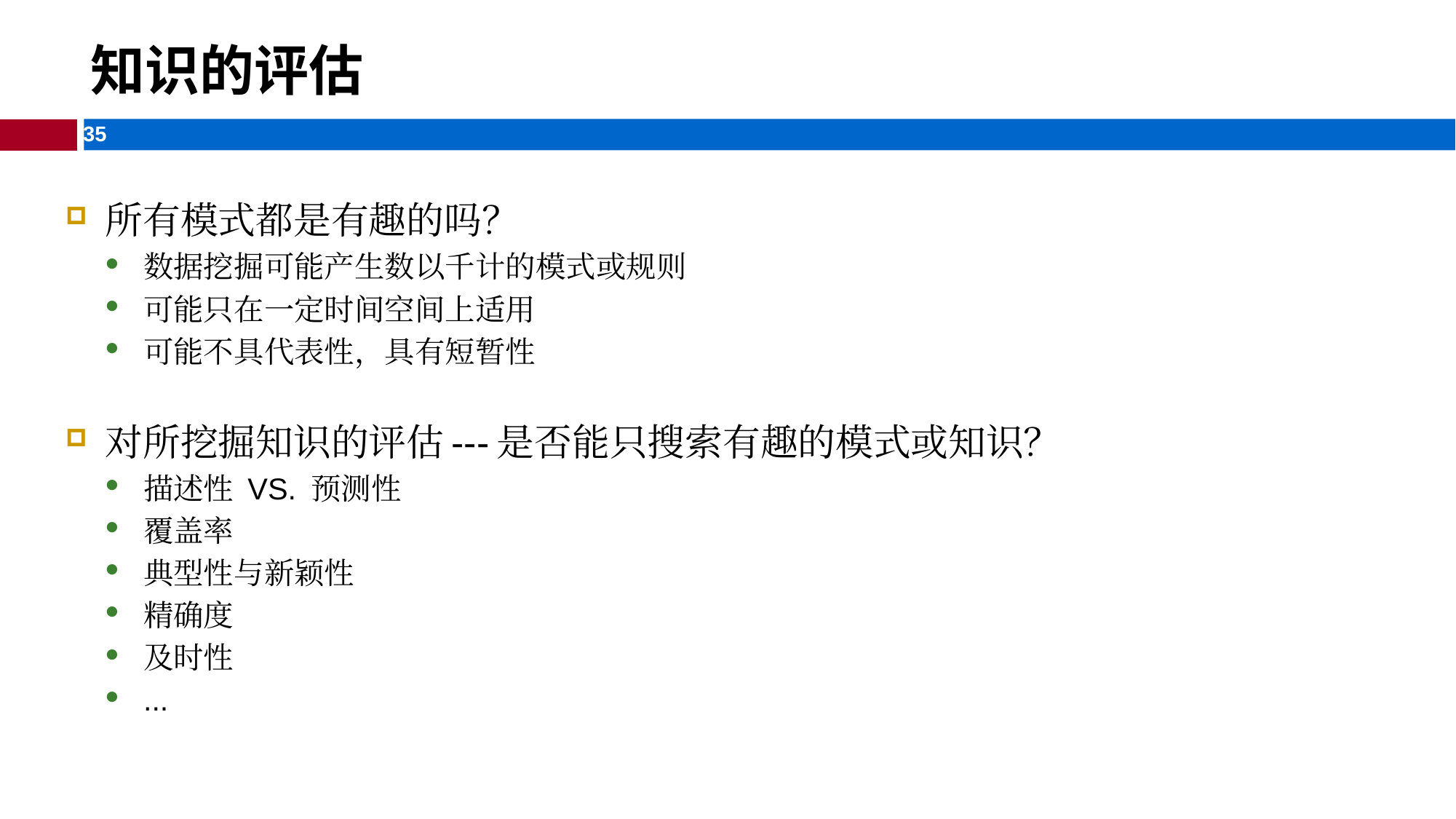

# 知识的评估
所有模式都是有趣的吗？
数据挖掘可能产生数以千计的模式或规则
可能只在一定时间空间上适用
可能不具代表性，具有短暂性

对所挖掘知识的评估---是否能只搜索有趣的模式或知识？
描述性 VS. 预测性
覆盖率
典型性与新颖性
精确度
及时性
...